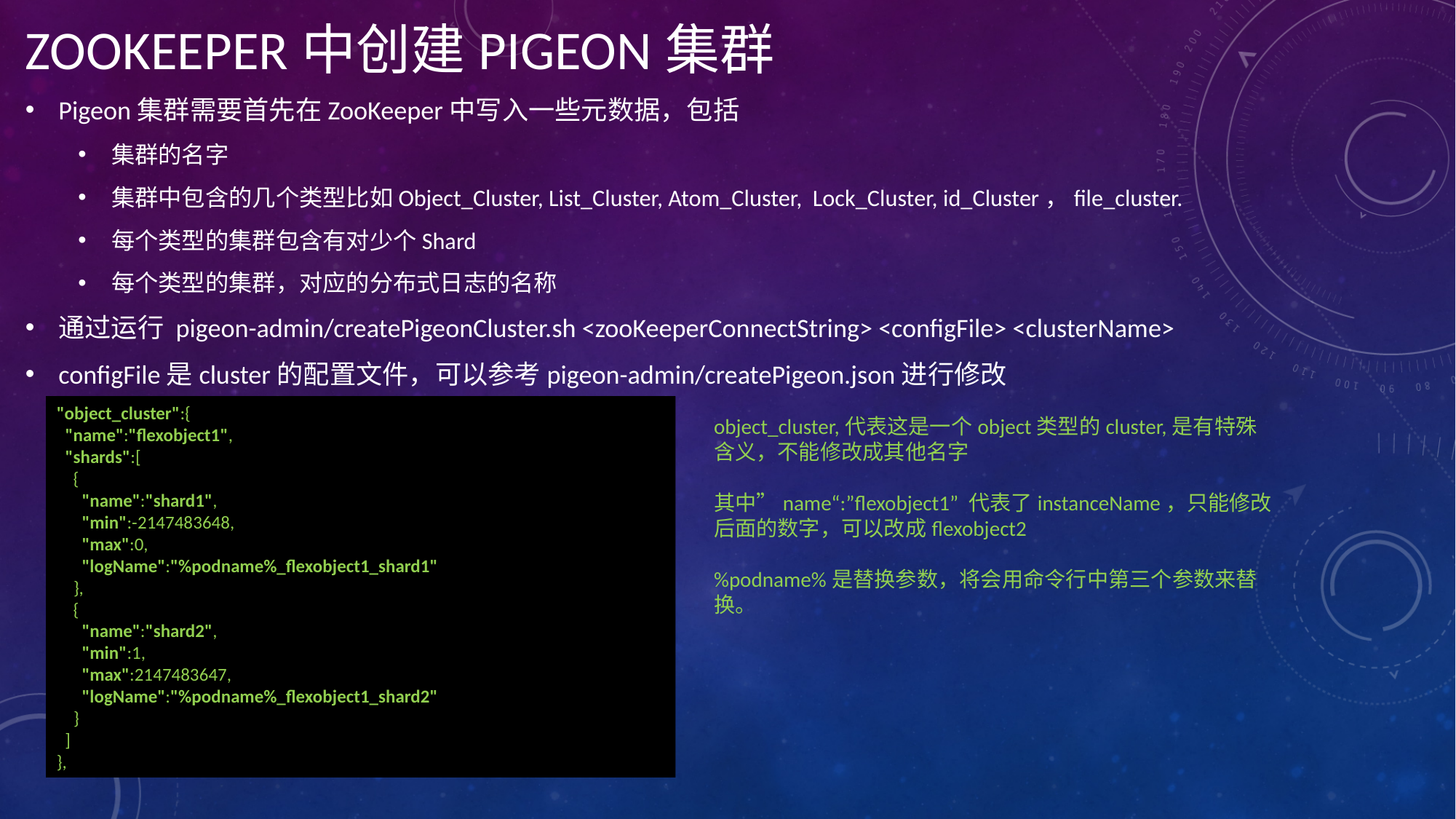

# ZooKeeper中创建Pigeon集群
Pigeon集群需要首先在ZooKeeper中写入一些元数据，包括
集群的名字
集群中包含的几个类型比如Object_Cluster, List_Cluster, Atom_Cluster,  Lock_Cluster, id_Cluster，file_cluster.
每个类型的集群包含有对少个Shard
每个类型的集群，对应的分布式日志的名称
通过运行 pigeon-admin/createPigeonCluster.sh <zooKeeperConnectString> <configFile> <clusterName>
configFile是cluster的配置文件，可以参考pigeon-admin/createPigeon.json进行修改
"object_cluster":{
  "name":"flexobject1",
  "shards":[
    {
      "name":"shard1",
      "min":-2147483648,
      "max":0,
      "logName":"%podname%_flexobject1_shard1"
    },
    {
      "name":"shard2",
      "min":1,
      "max":2147483647,
      "logName":"%podname%_flexobject1_shard2"
    }
  ]
},
object_cluster,代表这是一个object类型的cluster,是有特殊含义，不能修改成其他名字

其中”name“:”flexobject1” 代表了instanceName，只能修改后面的数字，可以改成flexobject2

%podname%是替换参数，将会用命令行中第三个参数来替换。